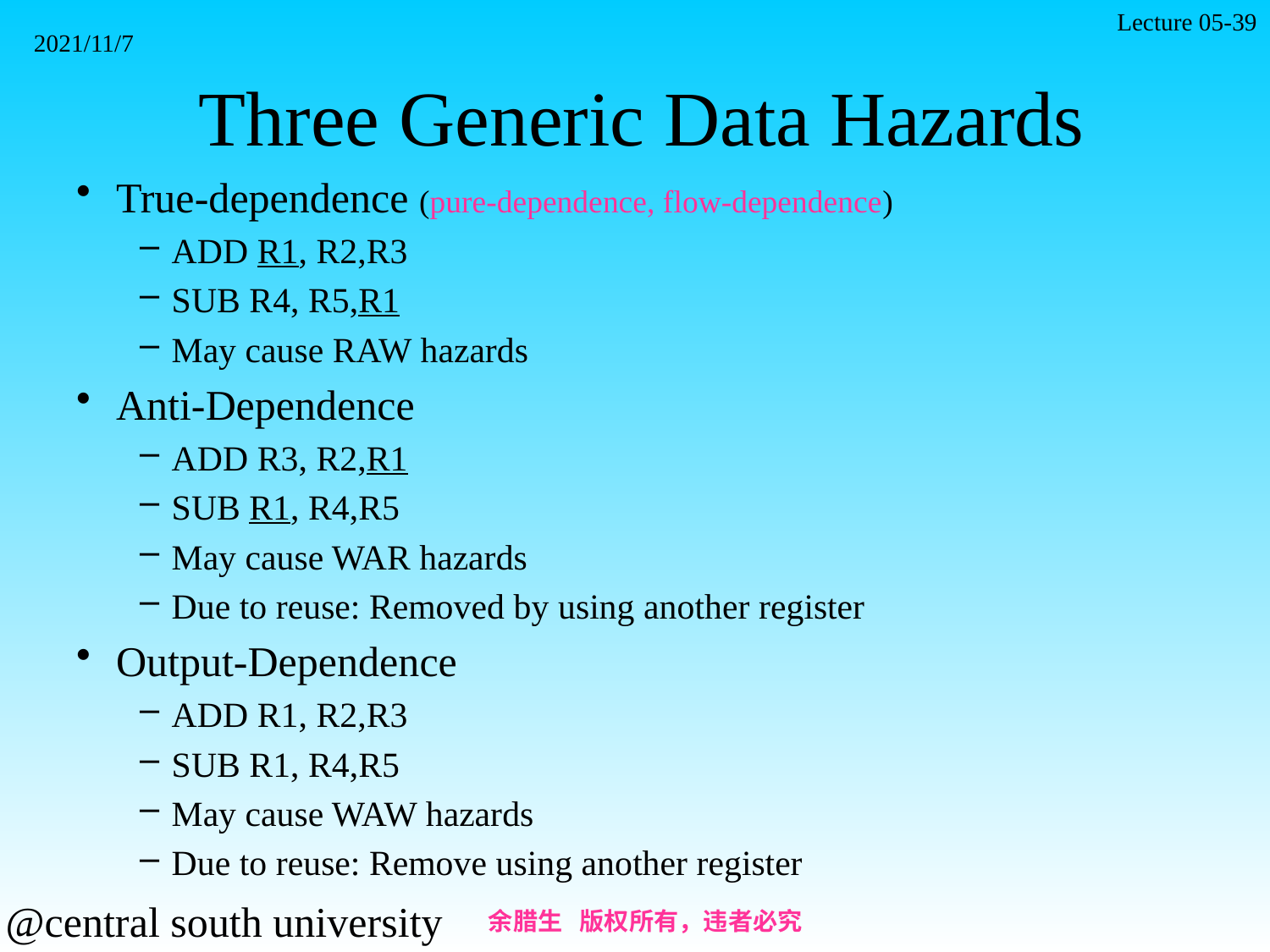

Lecture 05-39
2021/11/7
# Three Generic Data Hazards
True-dependence (pure-dependence, flow-dependence)
ADD R1, R2,R3
SUB R4, R5,R1
May cause RAW hazards
Anti-Dependence
ADD R3, R2,R1
SUB R1, R4,R5
May cause WAR hazards
Due to reuse: Removed by using another register
Output-Dependence
ADD R1, R2,R3
SUB R1, R4,R5
May cause WAW hazards
Due to reuse: Remove using another register
余腊生   版权所有，违者必究